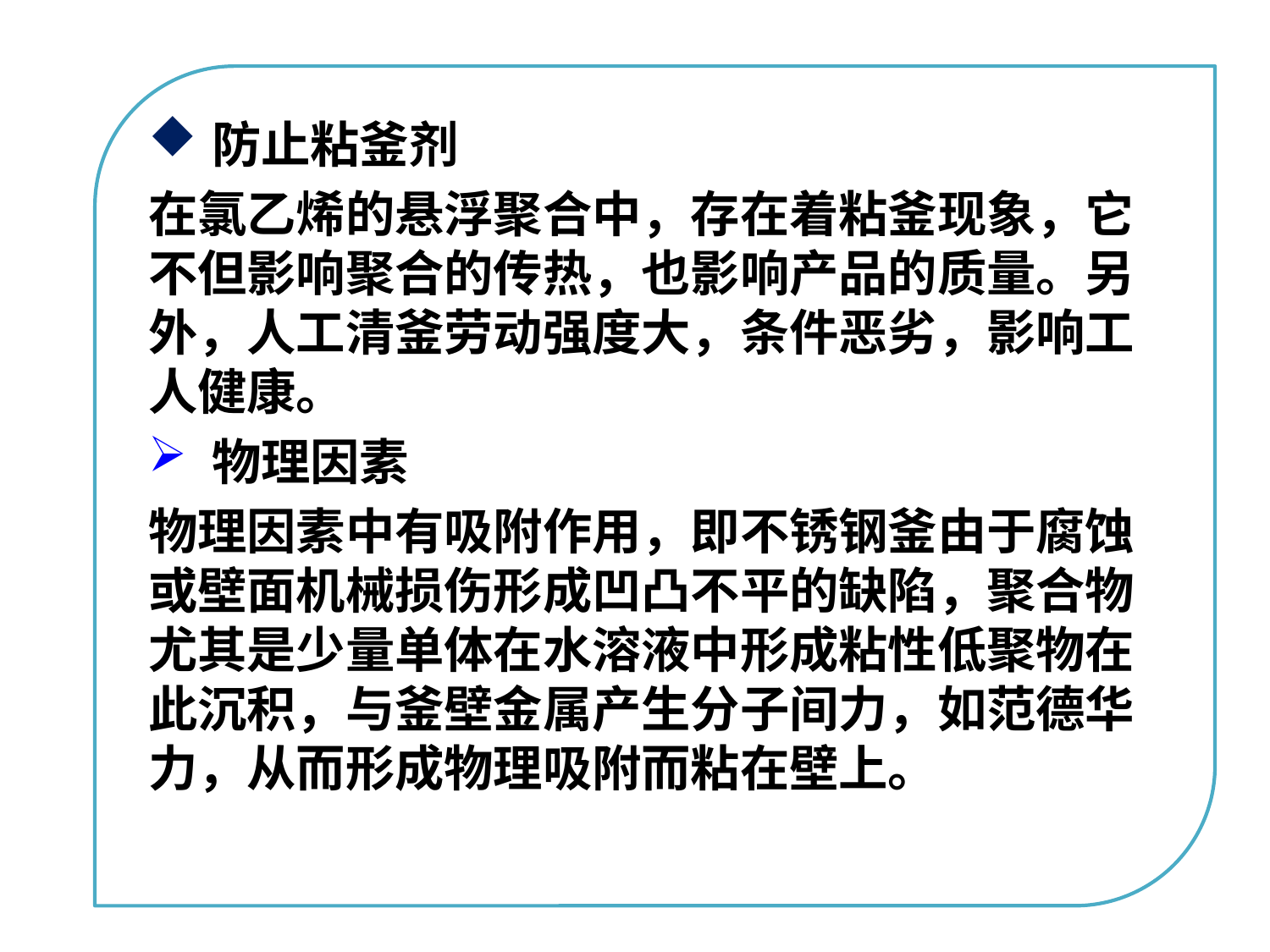

防止粘釜剂
在氯乙烯的悬浮聚合中，存在着粘釜现象，它不但影响聚合的传热，也影响产品的质量。另外，人工清釜劳动强度大，条件恶劣，影响工人健康。
物理因素
物理因素中有吸附作用，即不锈钢釜由于腐蚀或壁面机械损伤形成凹凸不平的缺陷，聚合物尤其是少量单体在水溶液中形成粘性低聚物在此沉积，与釜壁金属产生分子间力，如范德华力，从而形成物理吸附而粘在壁上。
点击添加文本
点击添加文本
点击添加文本
点击添加文本